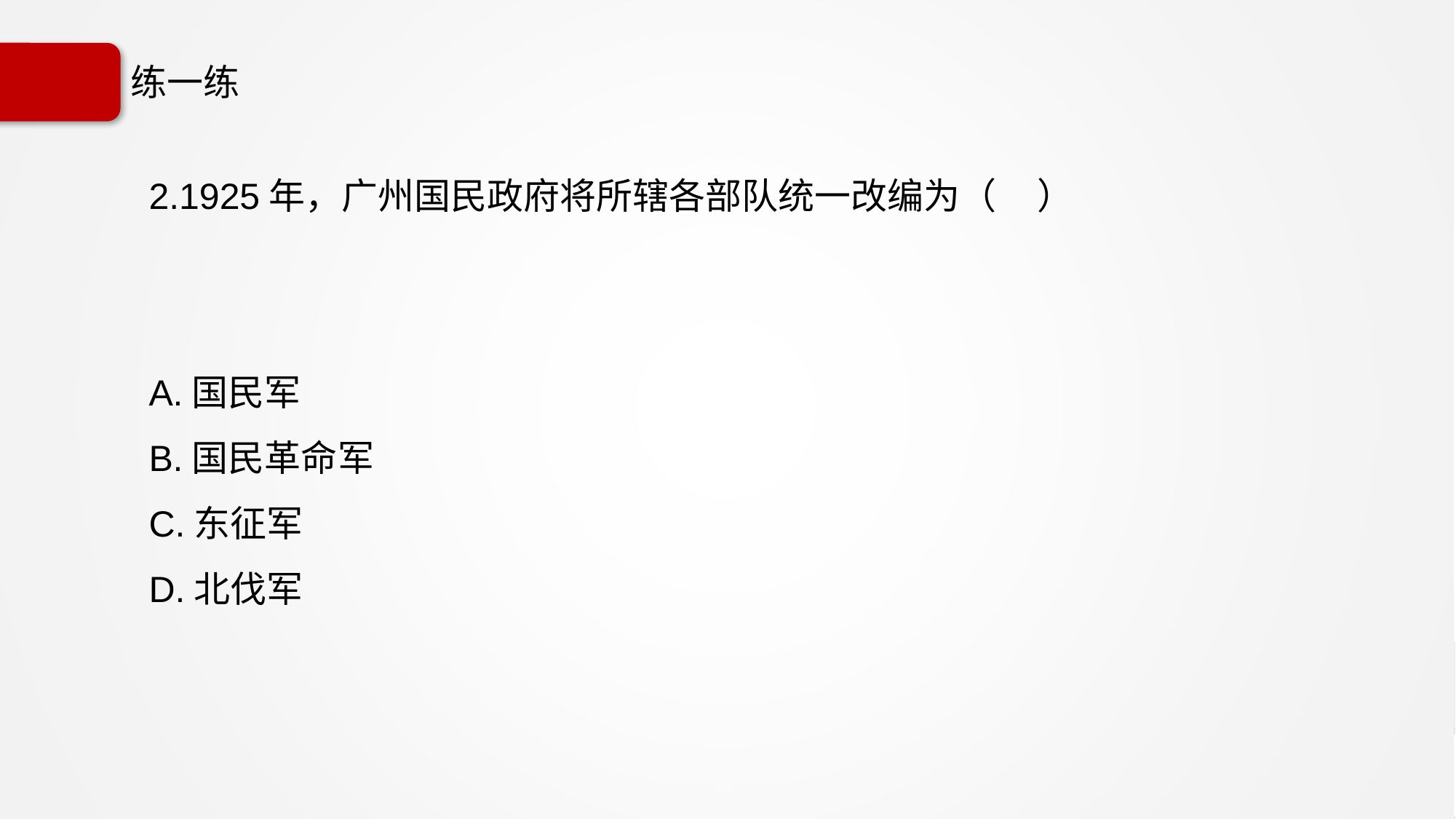

# 练一练
2.1925年，广州国民政府将所辖各部队统一改编为（     ）

A.国民军
B.国民革命军
C.东征军
D.北伐军